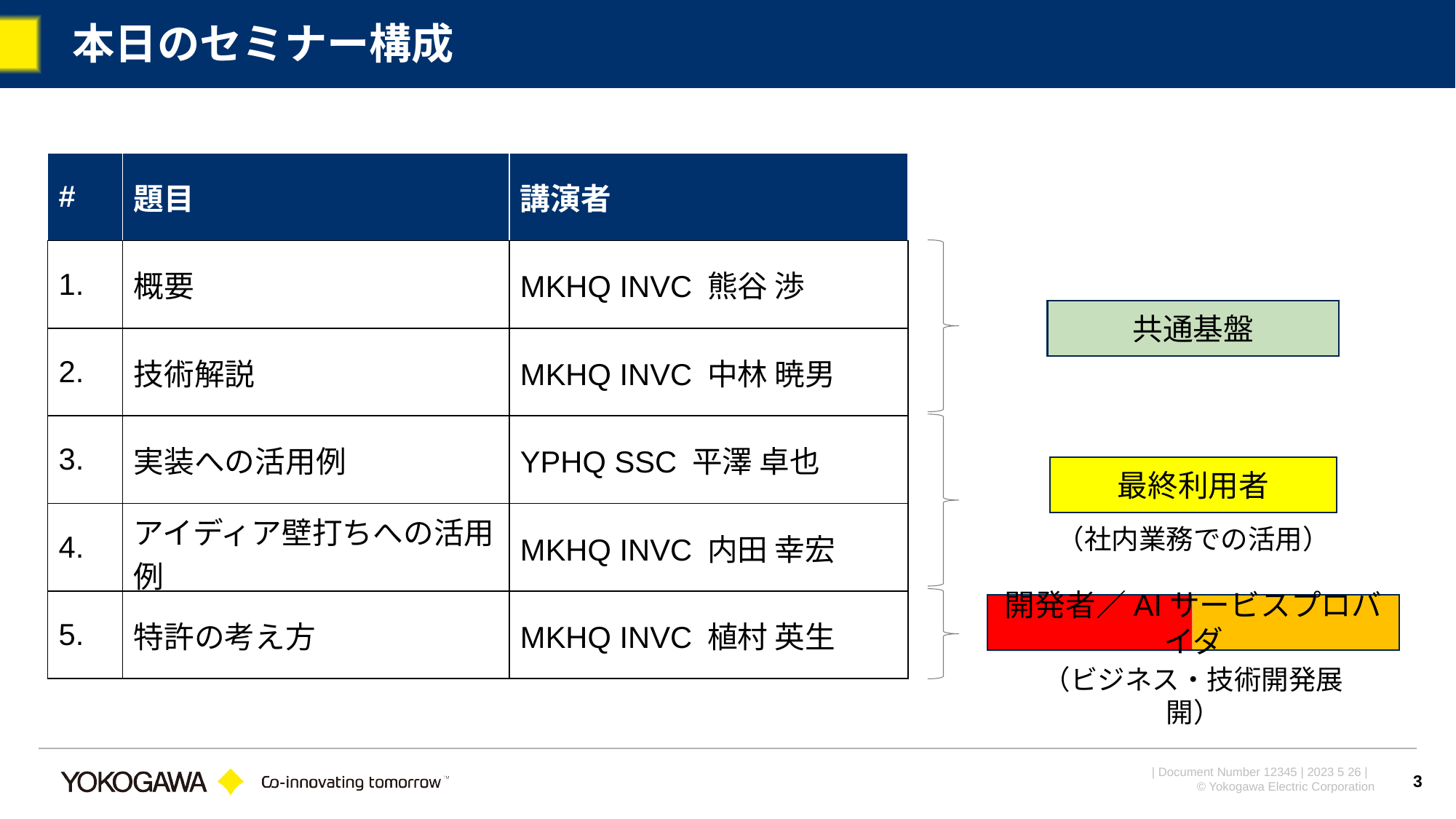

# 本日のセミナー構成
| # | 題目 | 講演者 |
| --- | --- | --- |
| 1. | 概要 | MKHQ INVC 熊谷 渉 |
| 2. | 技術解説 | MKHQ INVC 中林 暁男 |
| 3. | 実装への活用例 | YPHQ SSC 平澤 卓也 |
| 4. | アイディア壁打ちへの活用例 | MKHQ INVC 内田 幸宏 |
| 5. | 特許の考え方 | MKHQ INVC 植村 英生 |

共通基盤

最終利用者
（社内業務での活用）

開発者／AIサービスプロバイダ

（ビジネス・技術開発展開）
3